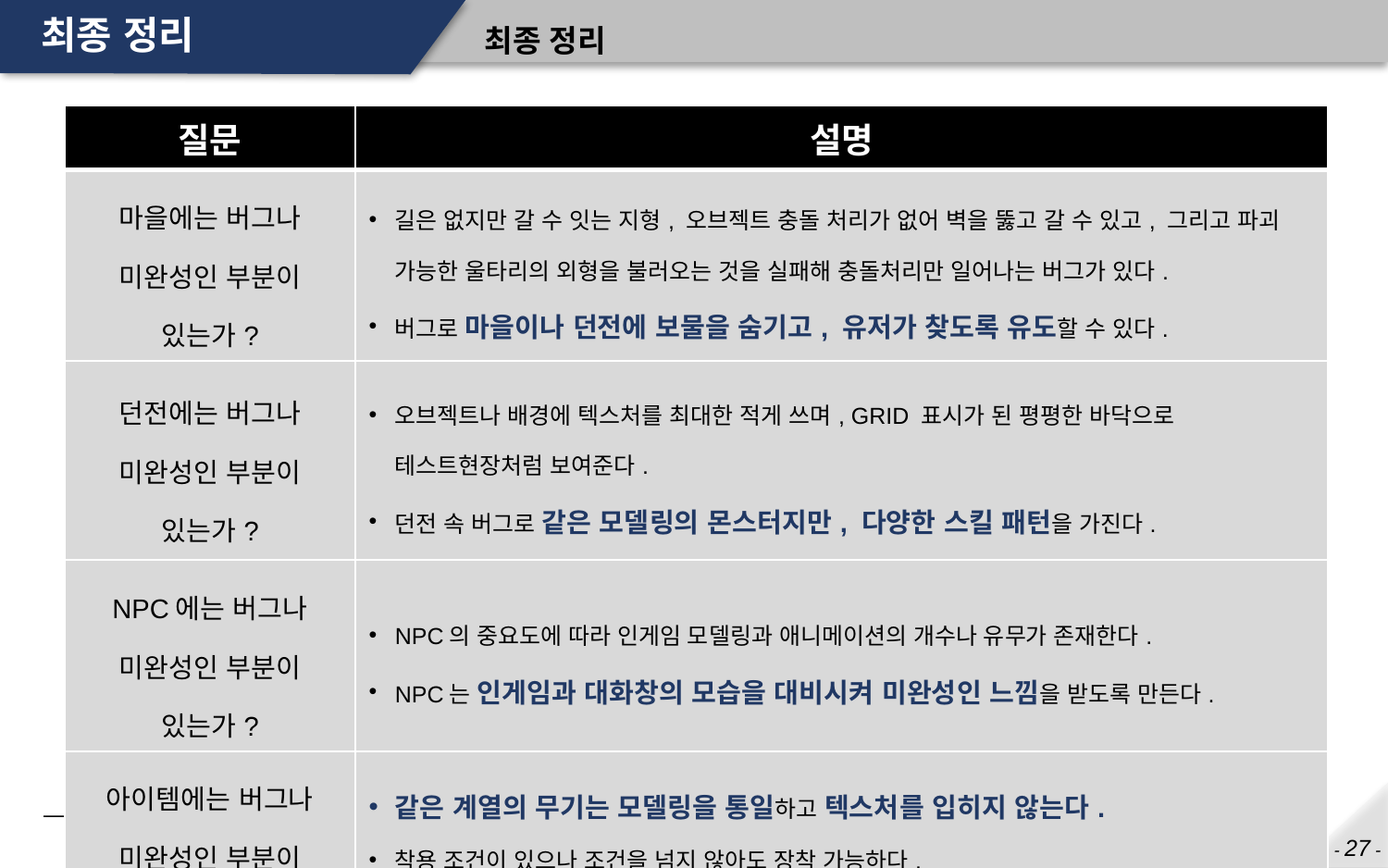

# 최종 정리
최종 정리
| 질문 | 설명 |
| --- | --- |
| 마을에는 버그나 미완성인 부분이 있는가? | 길은 없지만 갈 수 잇는 지형, 오브젝트 충돌 처리가 없어 벽을 뚫고 갈 수 있고, 그리고 파괴 가능한 울타리의 외형을 불러오는 것을 실패해 충돌처리만 일어나는 버그가 있다. 버그로 마을이나 던전에 보물을 숨기고, 유저가 찾도록 유도할 수 있다. |
| 던전에는 버그나 미완성인 부분이 있는가? | 오브젝트나 배경에 텍스처를 최대한 적게 쓰며, GRID 표시가 된 평평한 바닥으로 테스트현장처럼 보여준다. 던전 속 버그로 같은 모델링의 몬스터지만, 다양한 스킬 패턴을 가진다. |
| NPC에는 버그나 미완성인 부분이 있는가? | NPC의 중요도에 따라 인게임 모델링과 애니메이션의 개수나 유무가 존재한다. NPC는 인게임과 대화창의 모습을 대비시켜 미완성인 느낌을 받도록 만든다. |
| 아이템에는 버그나 미완성인 부분이 있는가? | 같은 계열의 무기는 모델링을 통일하고 텍스처를 입히지 않는다. 착용 조건이 있으나 조건을 넘지 않아도 장착 가능하다. 장착 시 표시된 능력치가 아닌 다른 능력치가 증가한다. |